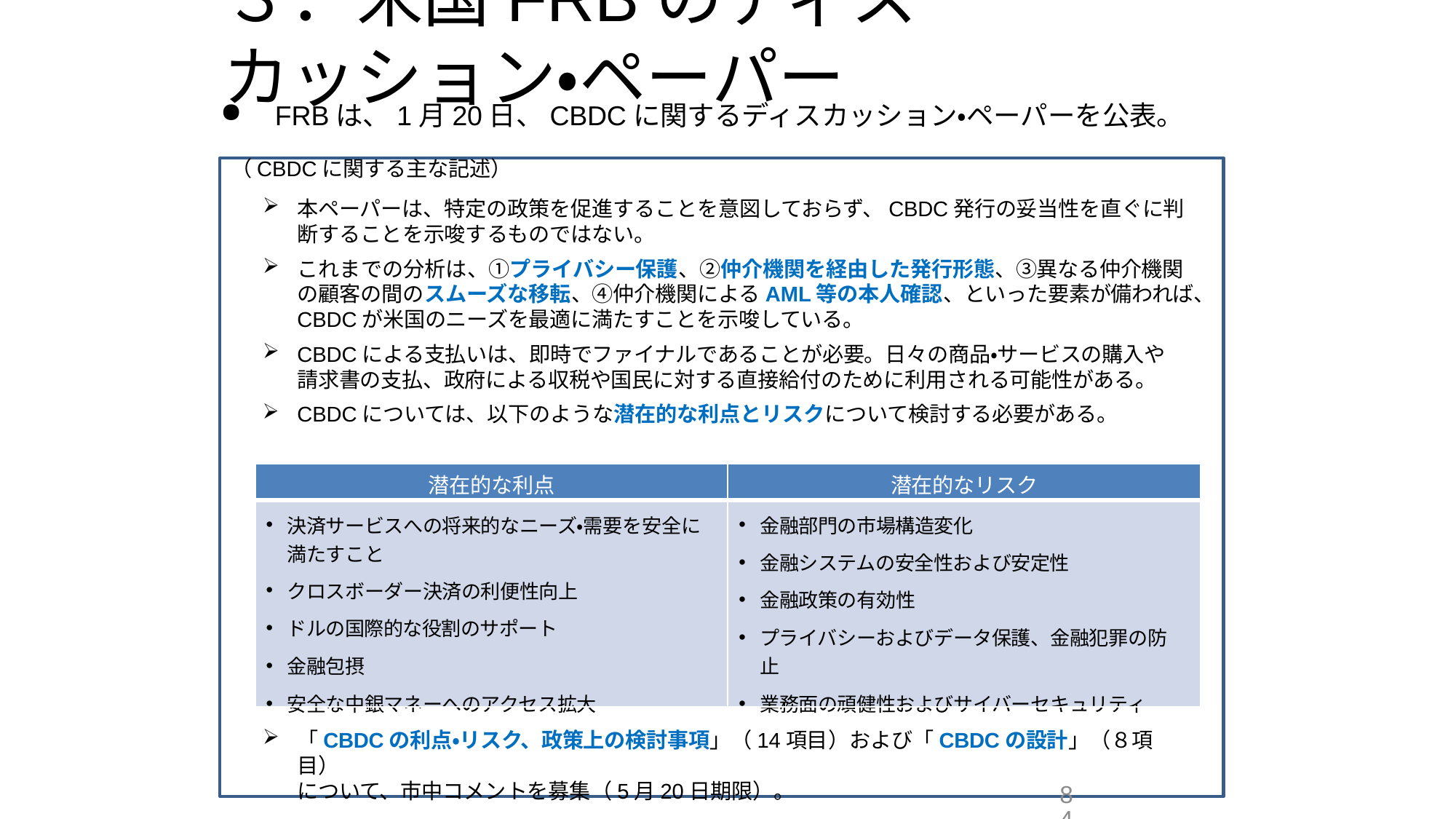

# ３．米国FRBのディスカッション・ペーパー
FRBは、1月20日、CBDCに関するディスカッション・ペーパーを公表。

（CBDCに関する主な記述）
本ペーパーは、特定の政策を促進することを意図しておらず、CBDC発行の妥当性を直ぐに判断することを示唆するものではない。
これまでの分析は、①プライバシー保護、②仲介機関を経由した発行形態、③異なる仲介機関 の顧客の間のスムーズな移転、④仲介機関によるAML等の本人確認、といった要素が備われば、 CBDCが米国のニーズを最適に満たすことを示唆している。
CBDCによる支払いは、即時でファイナルであることが必要。日々の商品・サービスの購入や請求書の支払、政府による収税や国民に対する直接給付のために利用される可能性がある。
CBDCについては、以下のような潜在的な利点とリスクについて検討する必要がある。

| 潜在的な利点 | 潜在的なリスク |
| --- | --- |
| 決済サービスへの将来的なニーズ・需要を安全に満たすこと クロスボーダー決済の利便性向上 ドルの国際的な役割のサポート 金融包摂 安全な中銀マネーへのアクセス拡大 | 金融部門の市場構造変化 金融システムの安全性および安定性 金融政策の有効性 プライバシーおよびデータ保護、金融犯罪の防止 業務面の頑健性およびサイバーセキュリティ |
「CBDCの利点・リスク、政策上の検討事項」（14項目）および「CBDCの設計」（８項目）
について、市中コメントを募集（5月20日期限）。
84